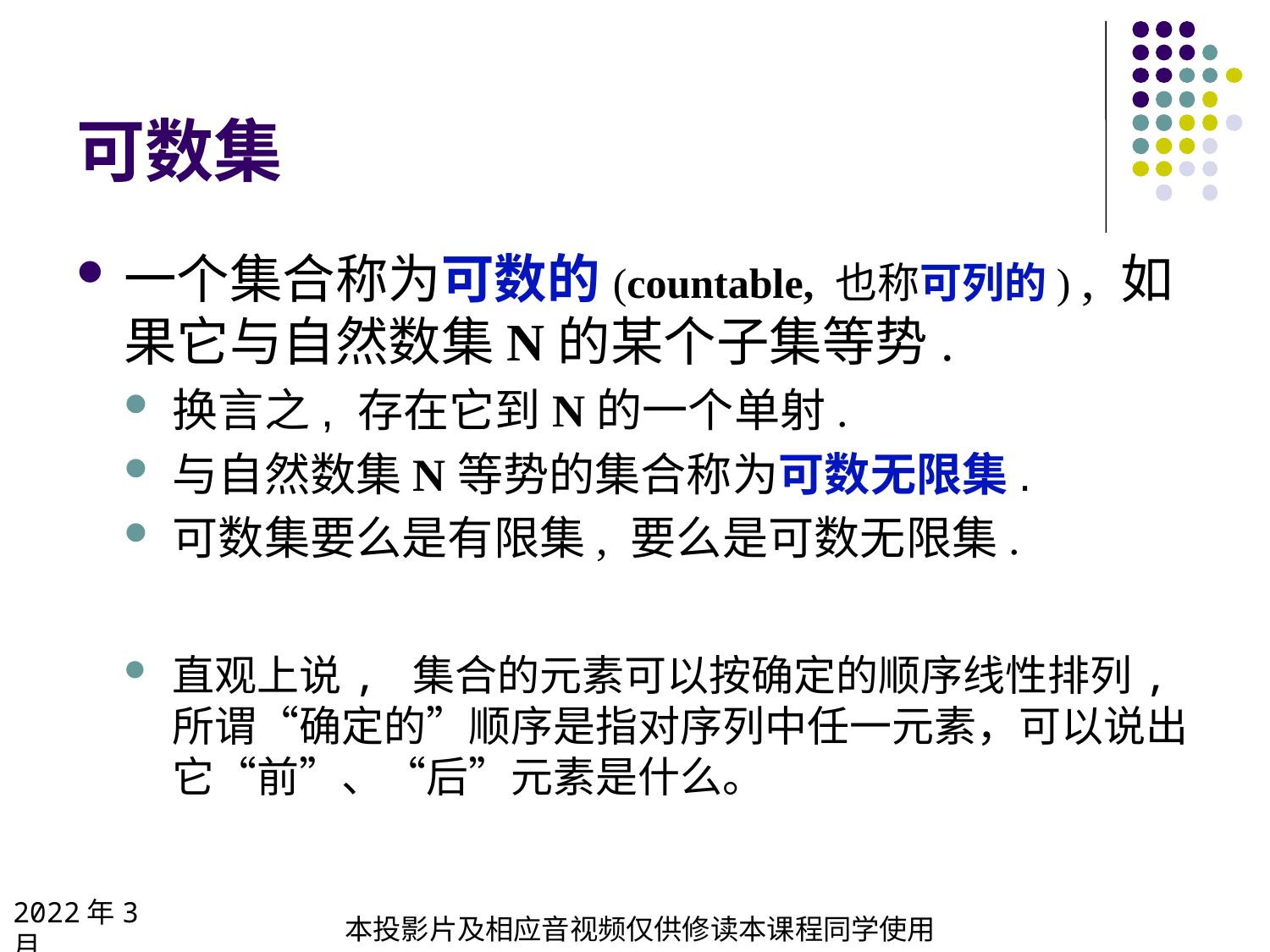

# 可数集
一个集合称为可数的(countable, 也称可列的) , 如果它与自然数集N的某个子集等势.
换言之, 存在它到N的一个单射.
与自然数集N等势的集合称为可数无限集.
可数集要么是有限集, 要么是可数无限集.

直观上说, 集合的元素可以按确定的顺序线性排列, 所谓“确定的”顺序是指对序列中任一元素，可以说出它“前”、“后”元素是什么。

2022年3月
本投影片及相应音视频仅供修读本课程同学使用
8